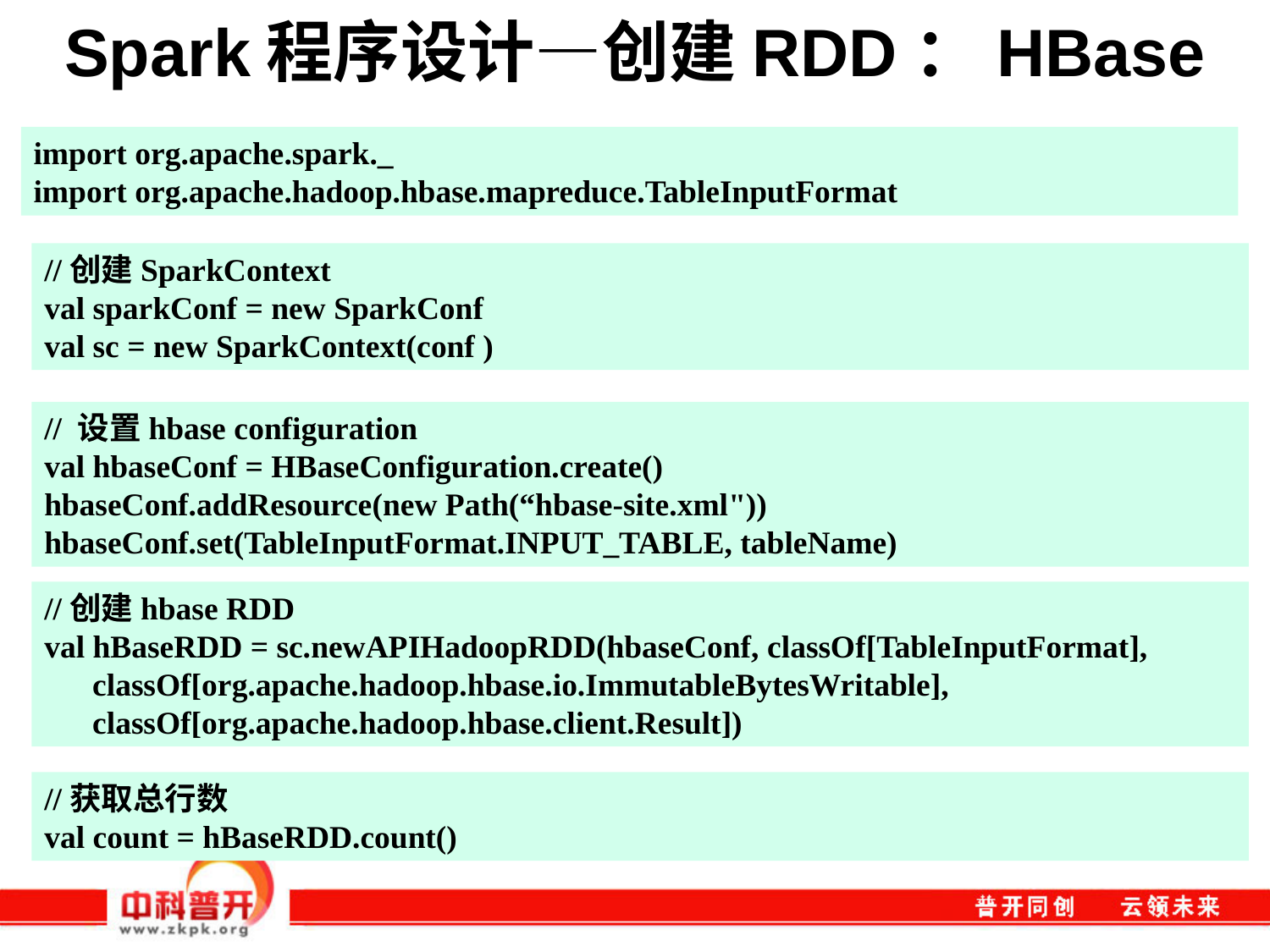

# Spark程序设计—创建RDD：HBase
import org.apache.spark._
import org.apache.hadoop.hbase.mapreduce.TableInputFormat
//创建SparkContext
val sparkConf = new SparkConf
val sc = new SparkContext(conf )
// 设置hbase configuration
val hbaseConf = HBaseConfiguration.create()
hbaseConf.addResource(new Path(“hbase-site.xml"))
hbaseConf.set(TableInputFormat.INPUT_TABLE, tableName)
//创建hbase RDD
val hBaseRDD = sc.newAPIHadoopRDD(hbaseConf, classOf[TableInputFormat],
      classOf[org.apache.hadoop.hbase.io.ImmutableBytesWritable],
      classOf[org.apache.hadoop.hbase.client.Result])
//获取总行数
val count = hBaseRDD.count()